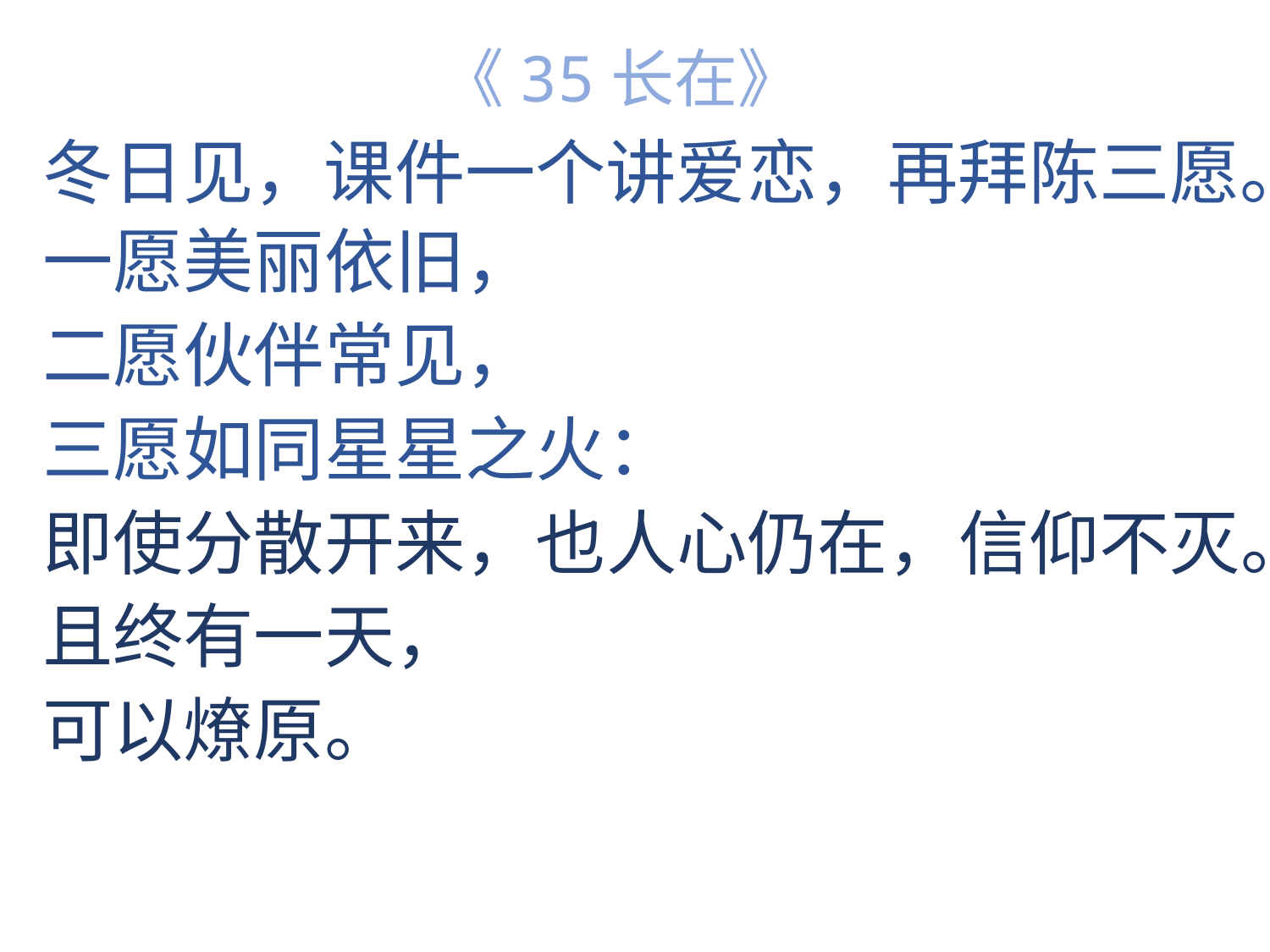

# 《35长在》
冬日见，课件一个讲爱恋，再拜陈三愿。
一愿美丽依旧，
二愿伙伴常见，
三愿如同星星之火：
即使分散开来，也人心仍在，信仰不灭。
且终有一天，
可以燎原。